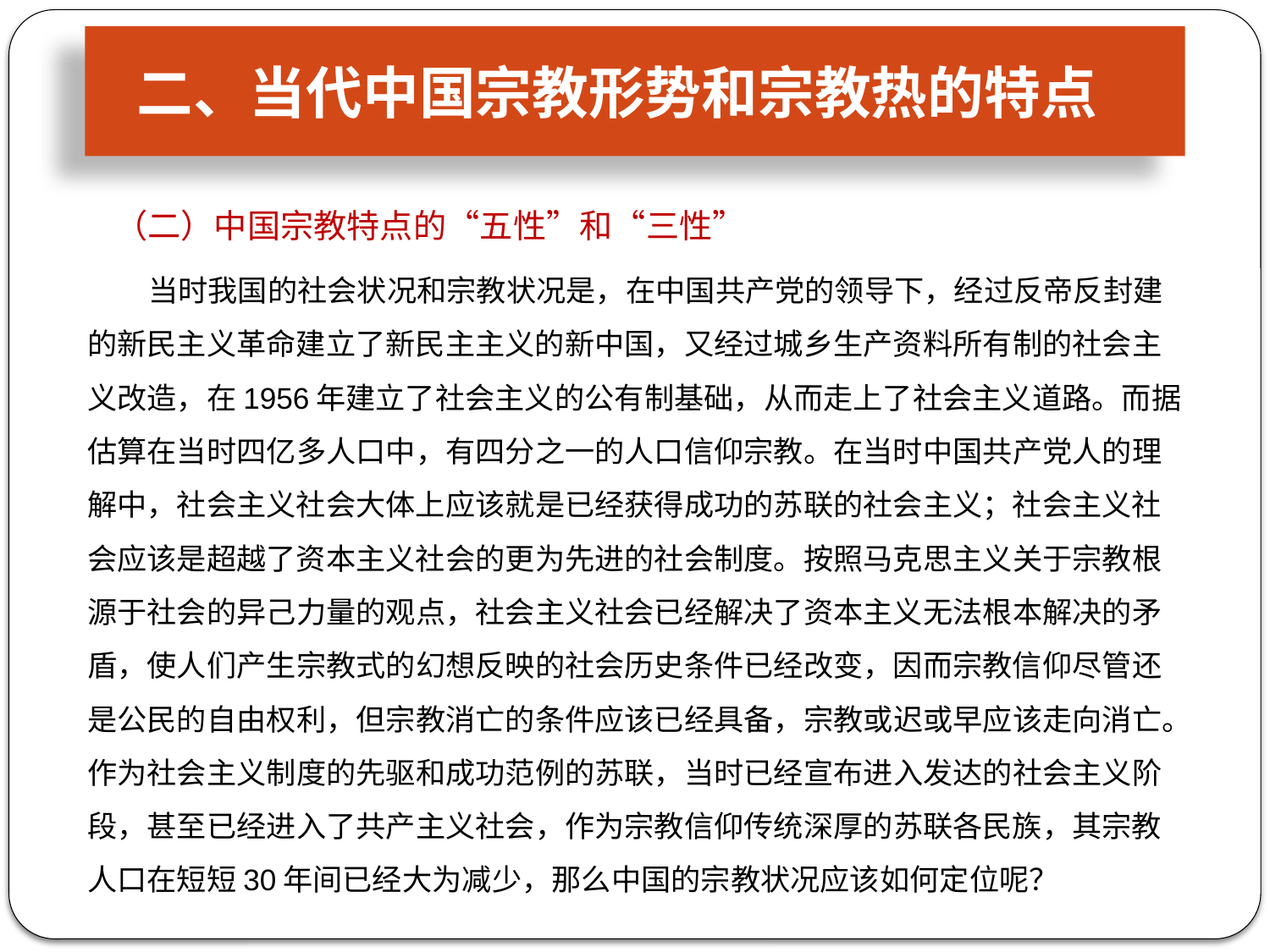

二、当代中国宗教形势和宗教热的特点
   （二）中国宗教特点的“五性”和“三性”
        当时我国的社会状况和宗教状况是，在中国共产党的领导下，经过反帝反封建的新民主义革命建立了新民主主义的新中国，又经过城乡生产资料所有制的社会主义改造，在1956年建立了社会主义的公有制基础，从而走上了社会主义道路。而据估算在当时四亿多人口中，有四分之一的人口信仰宗教。在当时中国共产党人的理解中，社会主义社会大体上应该就是已经获得成功的苏联的社会主义；社会主义社会应该是超越了资本主义社会的更为先进的社会制度。按照马克思主义关于宗教根源于社会的异己力量的观点，社会主义社会已经解决了资本主义无法根本解决的矛盾，使人们产生宗教式的幻想反映的社会历史条件已经改变，因而宗教信仰尽管还是公民的自由权利，但宗教消亡的条件应该已经具备，宗教或迟或早应该走向消亡。作为社会主义制度的先驱和成功范例的苏联，当时已经宣布进入发达的社会主义阶段，甚至已经进入了共产主义社会，作为宗教信仰传统深厚的苏联各民族，其宗教人口在短短30年间已经大为减少，那么中国的宗教状况应该如何定位呢？